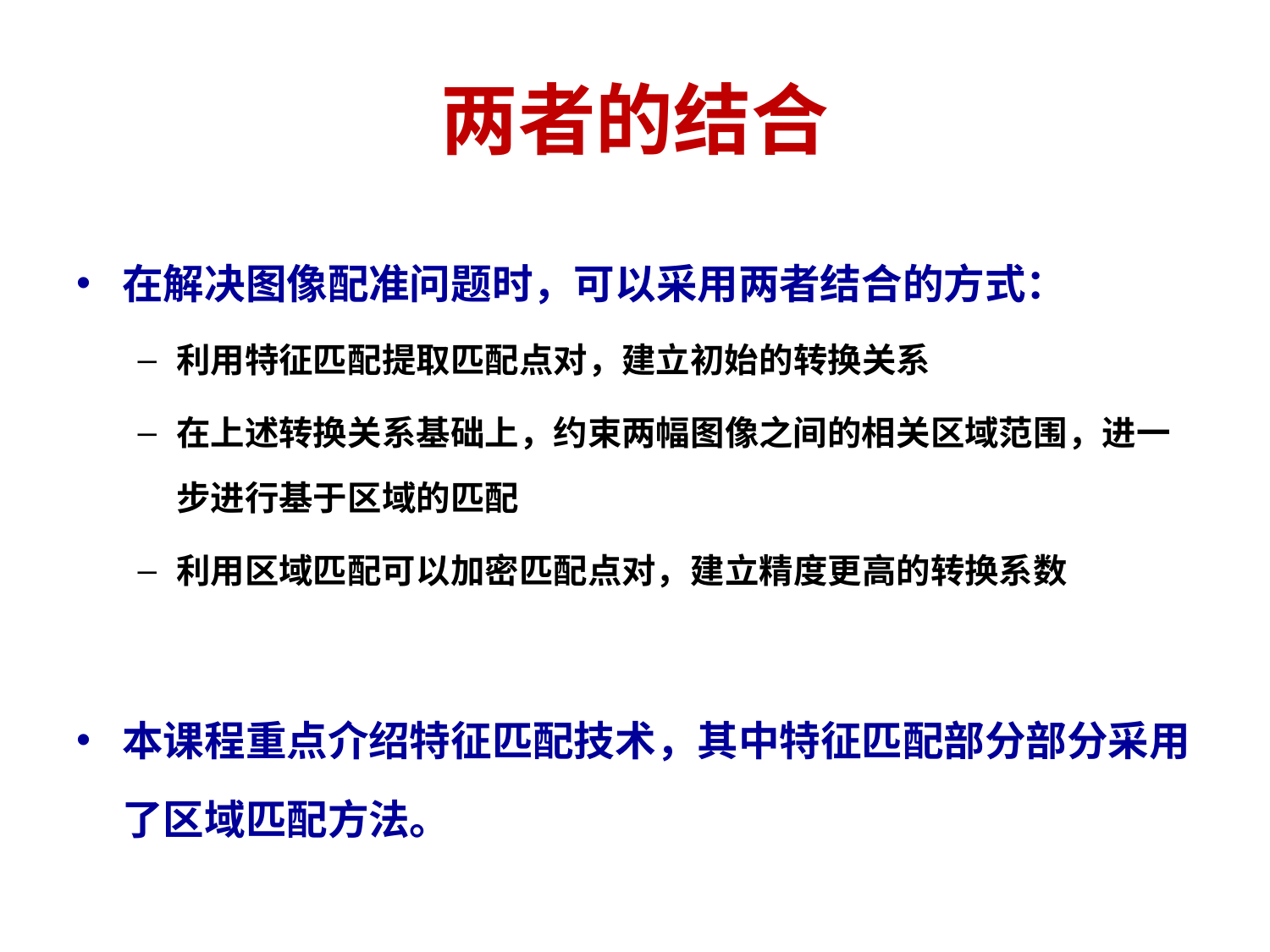

# 两者的结合
在解决图像配准问题时，可以采用两者结合的方式：
利用特征匹配提取匹配点对，建立初始的转换关系
在上述转换关系基础上，约束两幅图像之间的相关区域范围，进一步进行基于区域的匹配
利用区域匹配可以加密匹配点对，建立精度更高的转换系数

本课程重点介绍特征匹配技术，其中特征匹配部分部分采用了区域匹配方法。